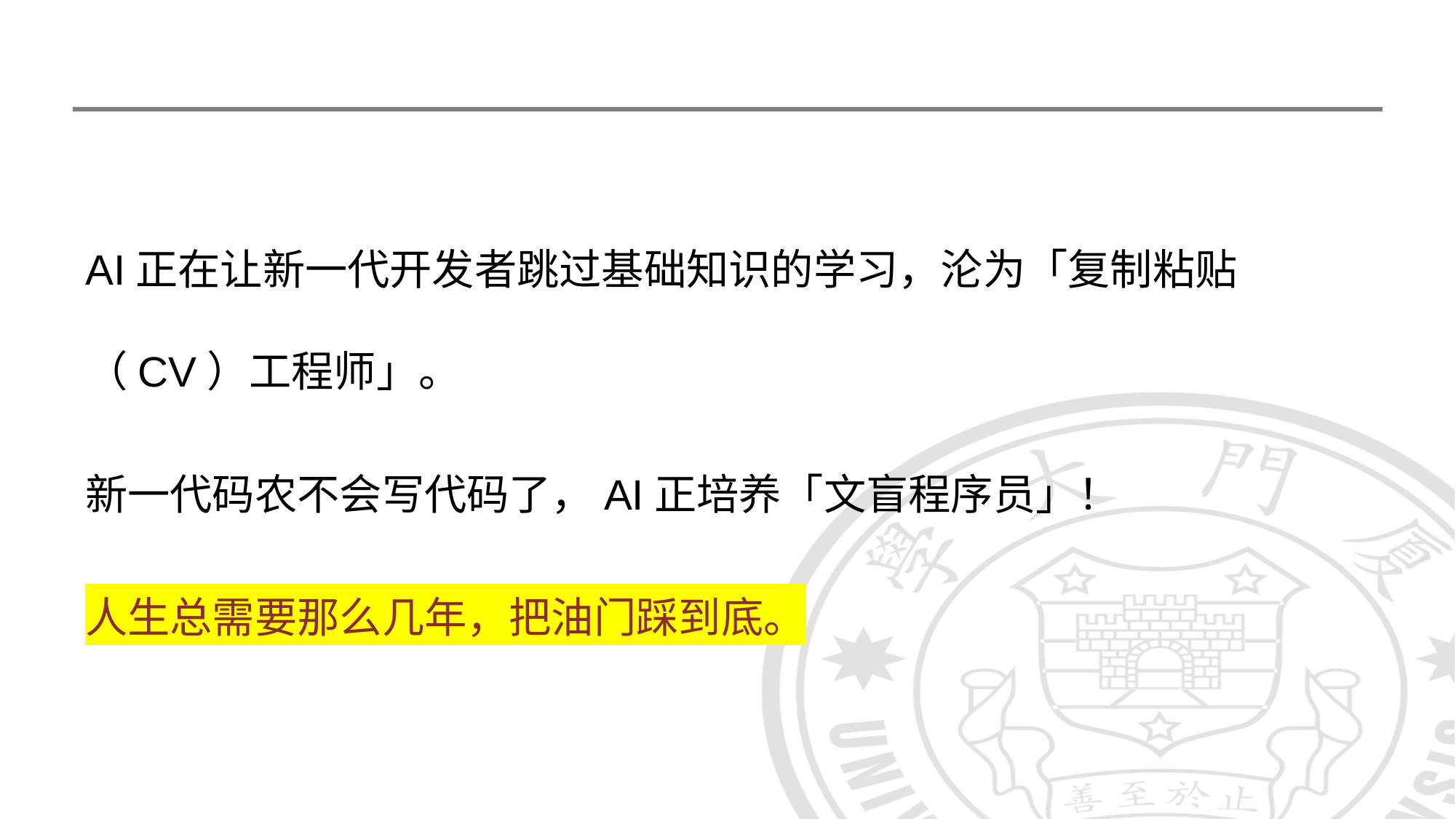

AI正在让新一代开发者跳过基础知识的学习，沦为「复制粘贴（CV）工程师」。
新一代码农不会写代码了，AI正培养「文盲程序员」！
人生总需要那么几年，把油门踩到底。